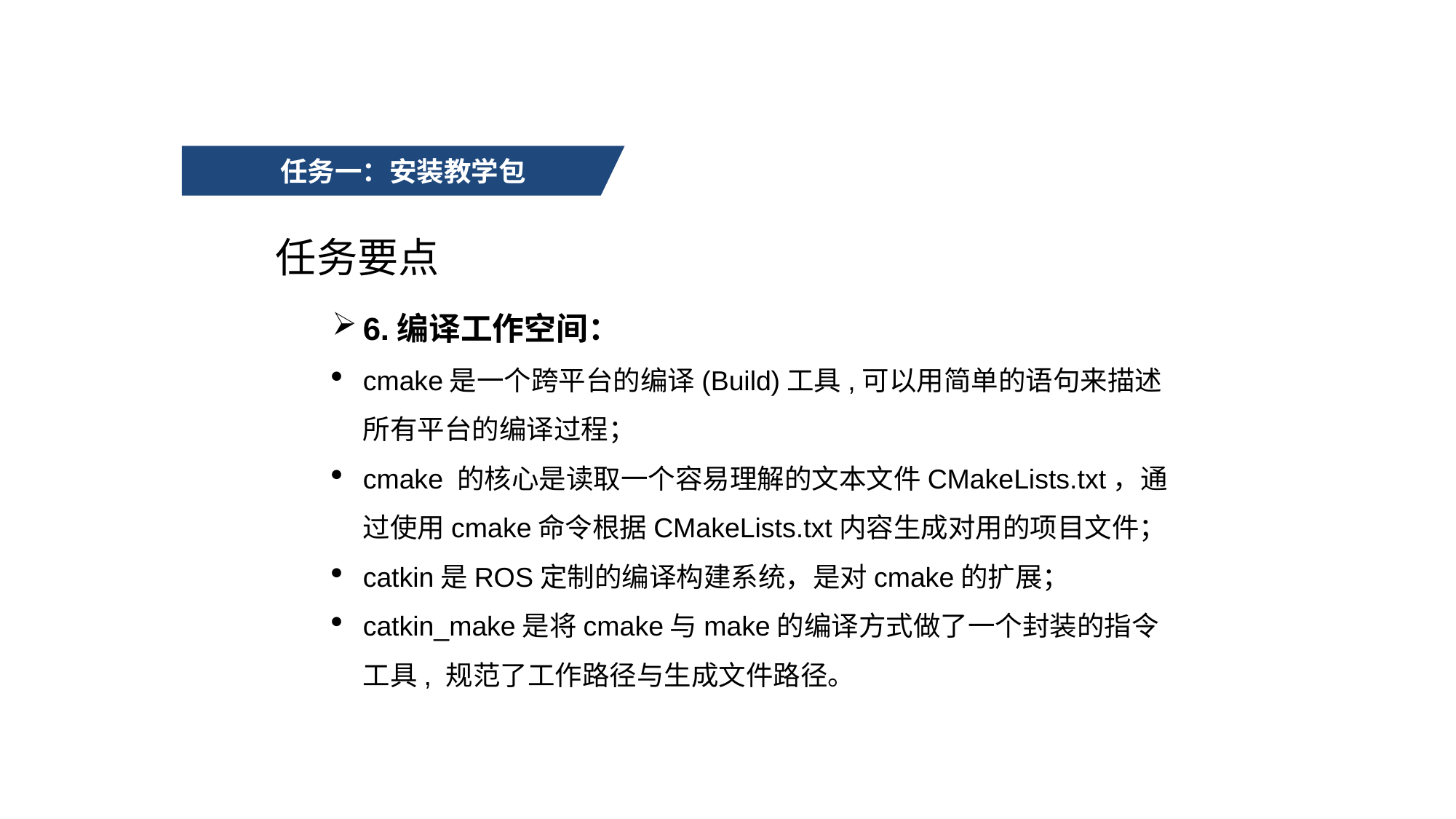

任务一：安装教学包
任务要点
6.编译工作空间：
cmake是一个跨平台的编译(Build)工具,可以用简单的语句来描述所有平台的编译过程；
cmake 的核心是读取一个容易理解的文本文件CMakeLists.txt，通过使用cmake命令根据CMakeLists.txt内容生成对用的项目文件；
catkin是ROS定制的编译构建系统，是对cmake的扩展；
catkin_make是将cmake与make的编译方式做了一个封装的指令工具, 规范了工作路径与生成文件路径。